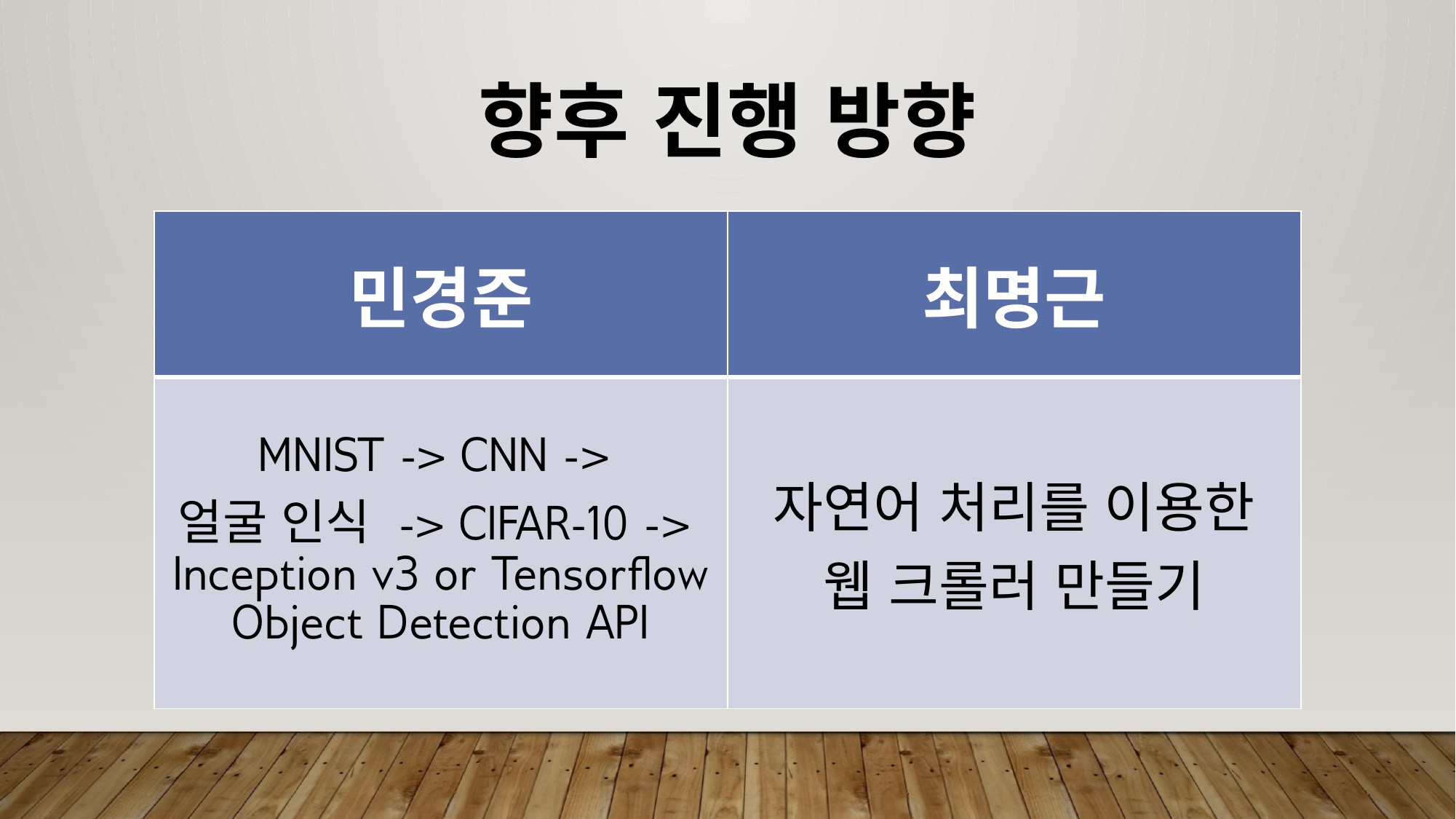

향후 진행 방향
| 민경준 | 최명근 |
| --- | --- |
| MNIST -> CNN -> 얼굴 인식 -> CIFAR-10 -> Inception v3 or Tensorflow Object Detection API | 자연어 처리를 이용한 웹 크롤러 만들기 |